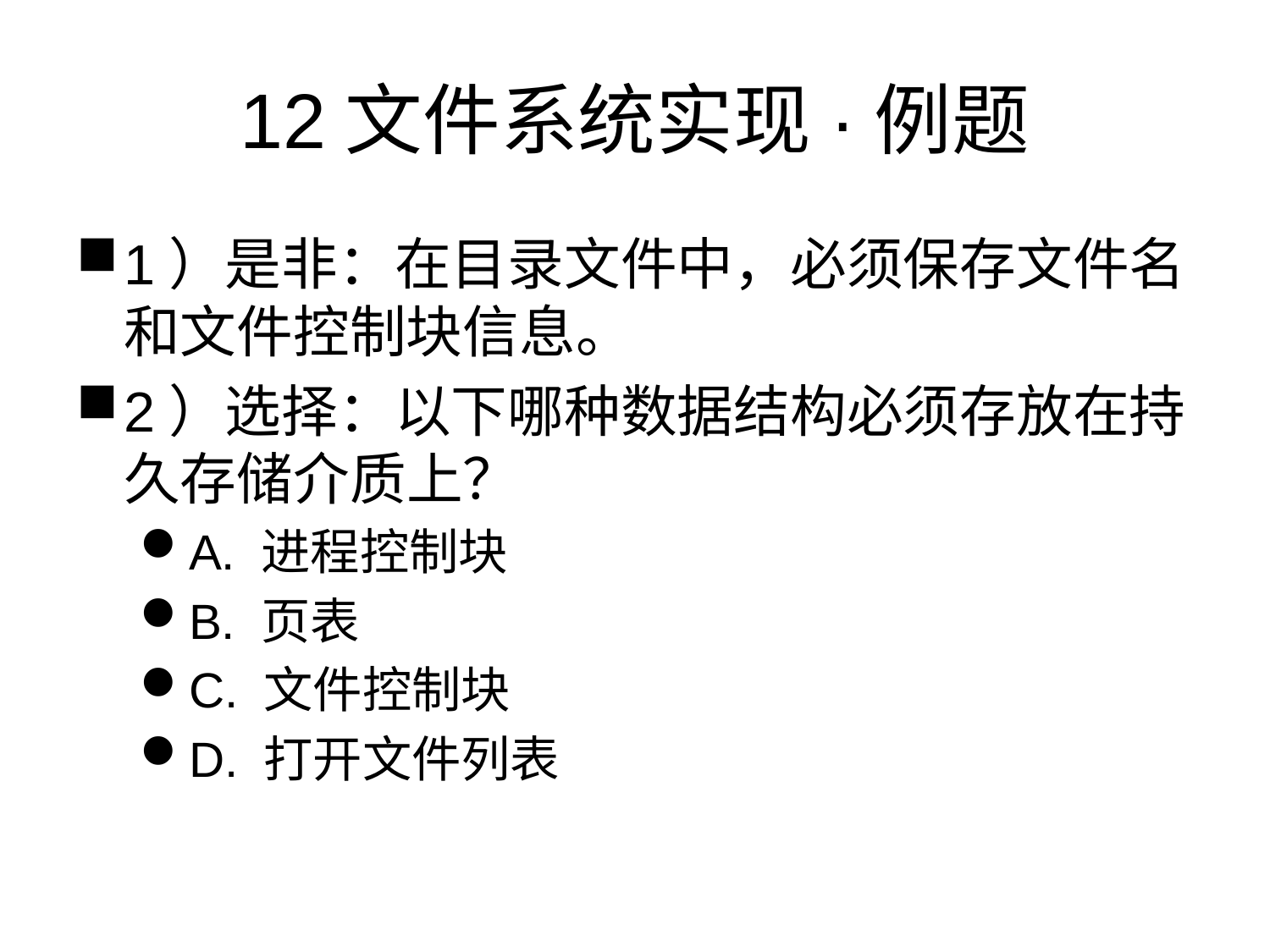

# 12文件系统实现·例题
1）是非：在目录文件中，必须保存文件名和文件控制块信息。
2）选择：以下哪种数据结构必须存放在持久存储介质上？
A. 进程控制块
B. 页表
C. 文件控制块
D. 打开文件列表